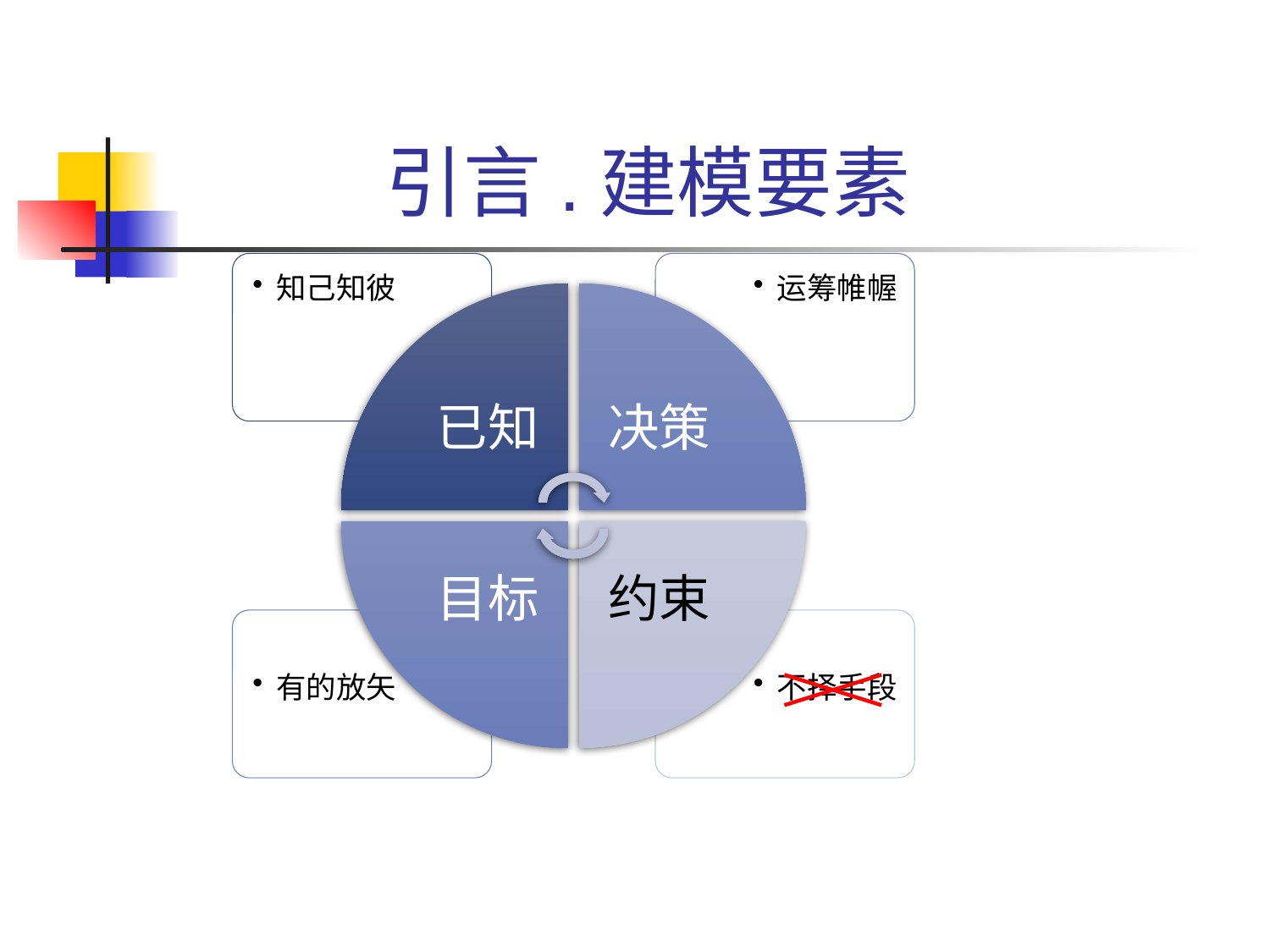

# 引言.建模要素
不择手段
有的放矢
运筹帷幄
知己知彼
已知
决策
约束
目标